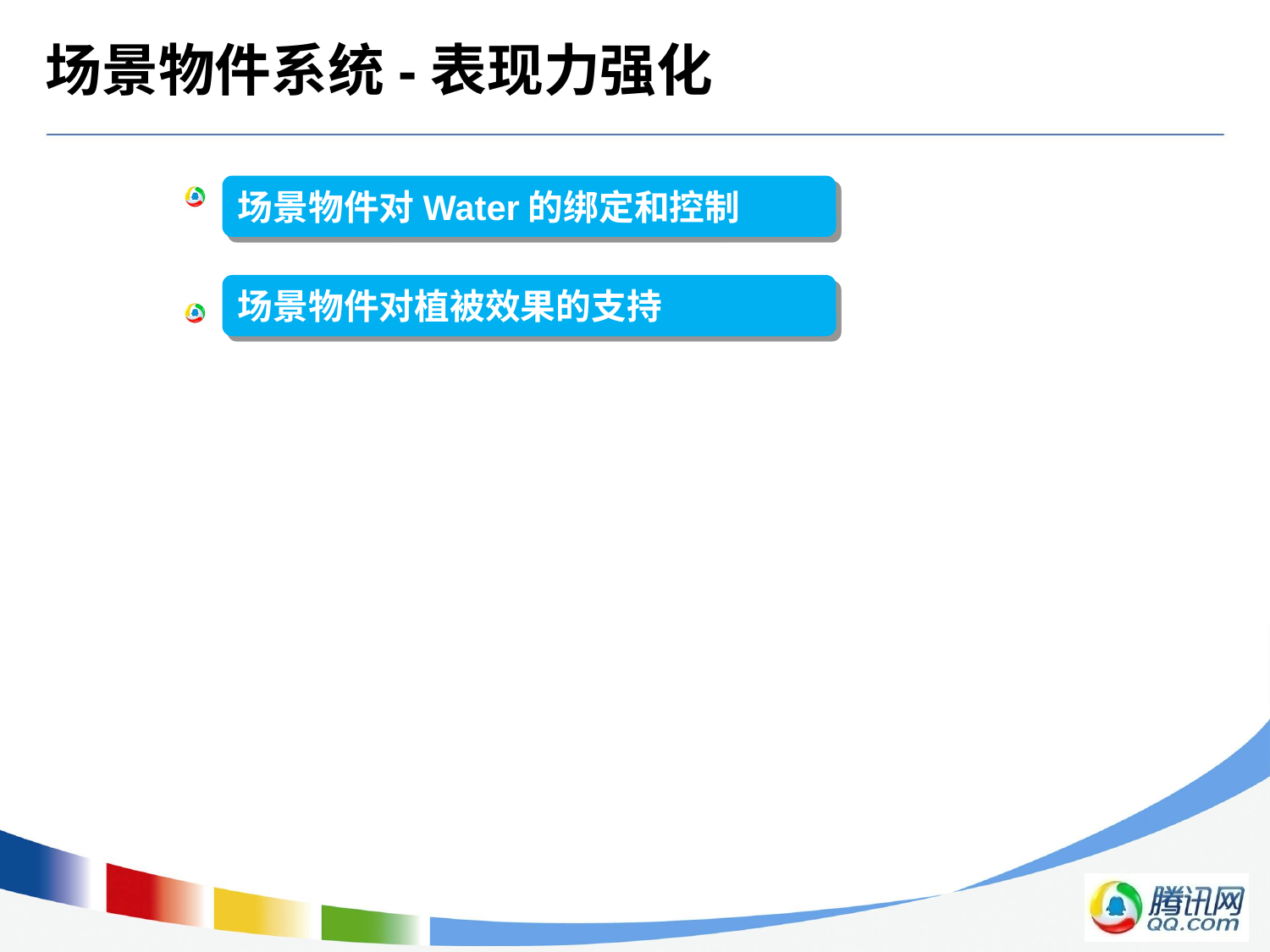

# 场景物件系统-表现力强化
水面控制逻辑扩展

植被系统引入Game Play

场景物件对Water的绑定和控制
场景物件对植被效果的支持